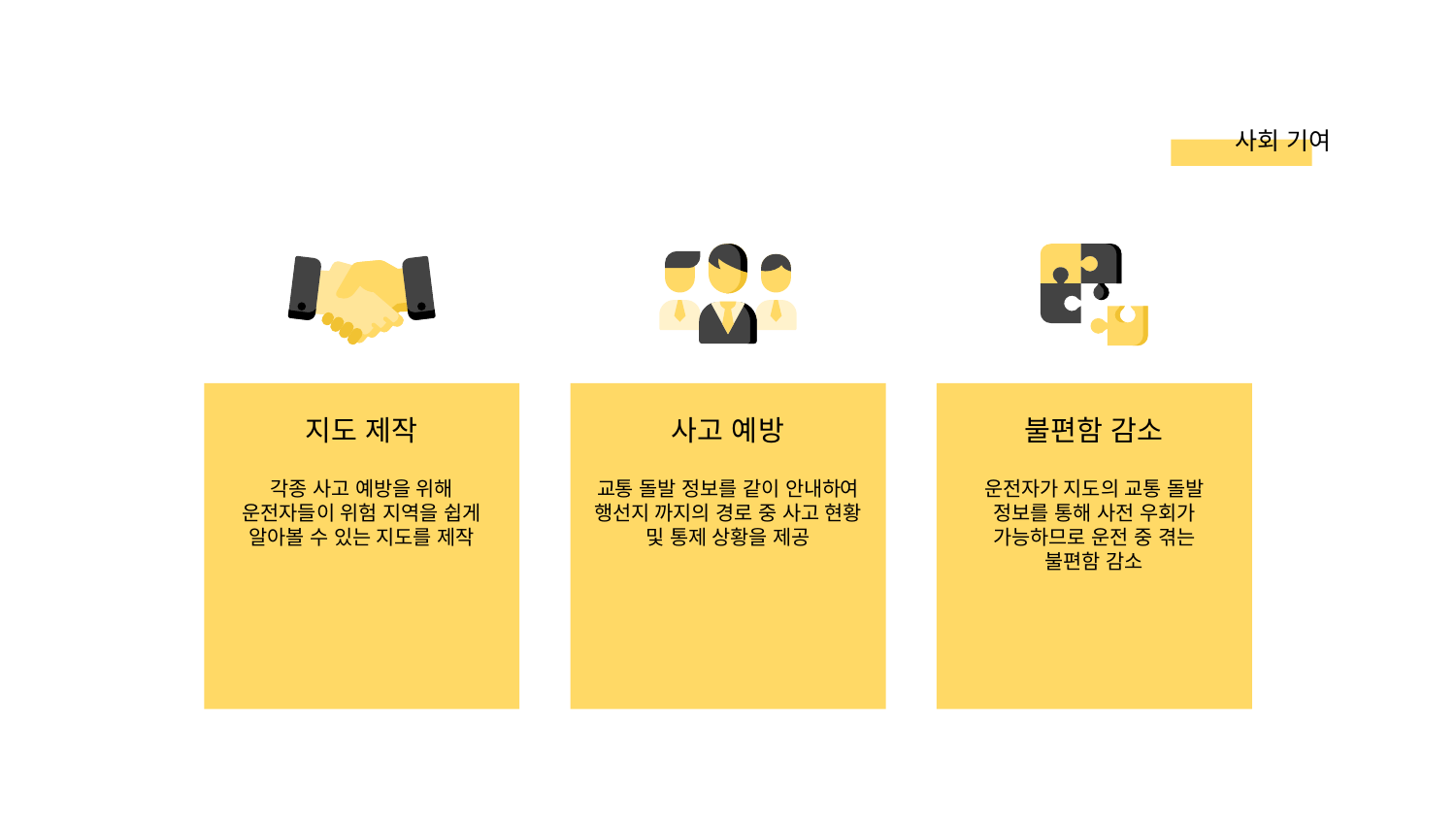

필요한 기능 및 정보
사회 기여

# 지도 제작
사고 예방
불편함 감소

각종 사고 예방을 위해 운전자들이 위험 지역을 쉽게 알아볼 수 있는 지도를 제작
교통 돌발 정보를 같이 안내하여 행선지 까지의 경로 중 사고 현황 및 통제 상황을 제공
운전자가 지도의 교통 돌발 정보를 통해 사전 우회가 가능하므로 운전 중 겪는 불편함 감소